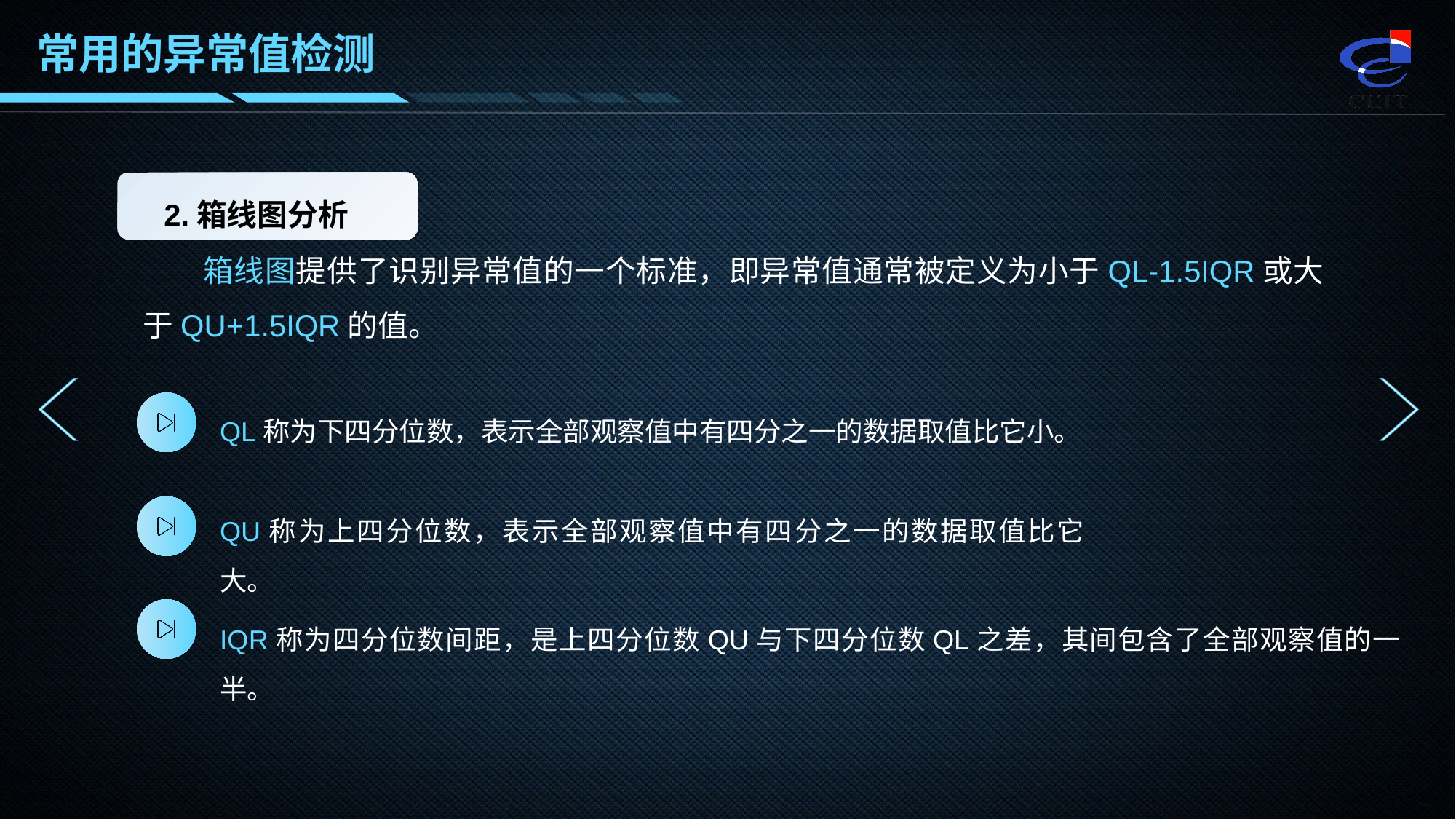

常用的异常值检测

2.箱线图分析

箱线图提供了识别异常值的一个标准，即异常值通常被定义为小于QL-1.5IQR或大于QU+1.5IQR的值。

QL称为下四分位数，表示全部观察值中有四分之一的数据取值比它小。
QU称为上四分位数，表示全部观察值中有四分之一的数据取值比它大。

IQR称为四分位数间距，是上四分位数QU与下四分位数QL之差，其间包含了全部观察值的一半。